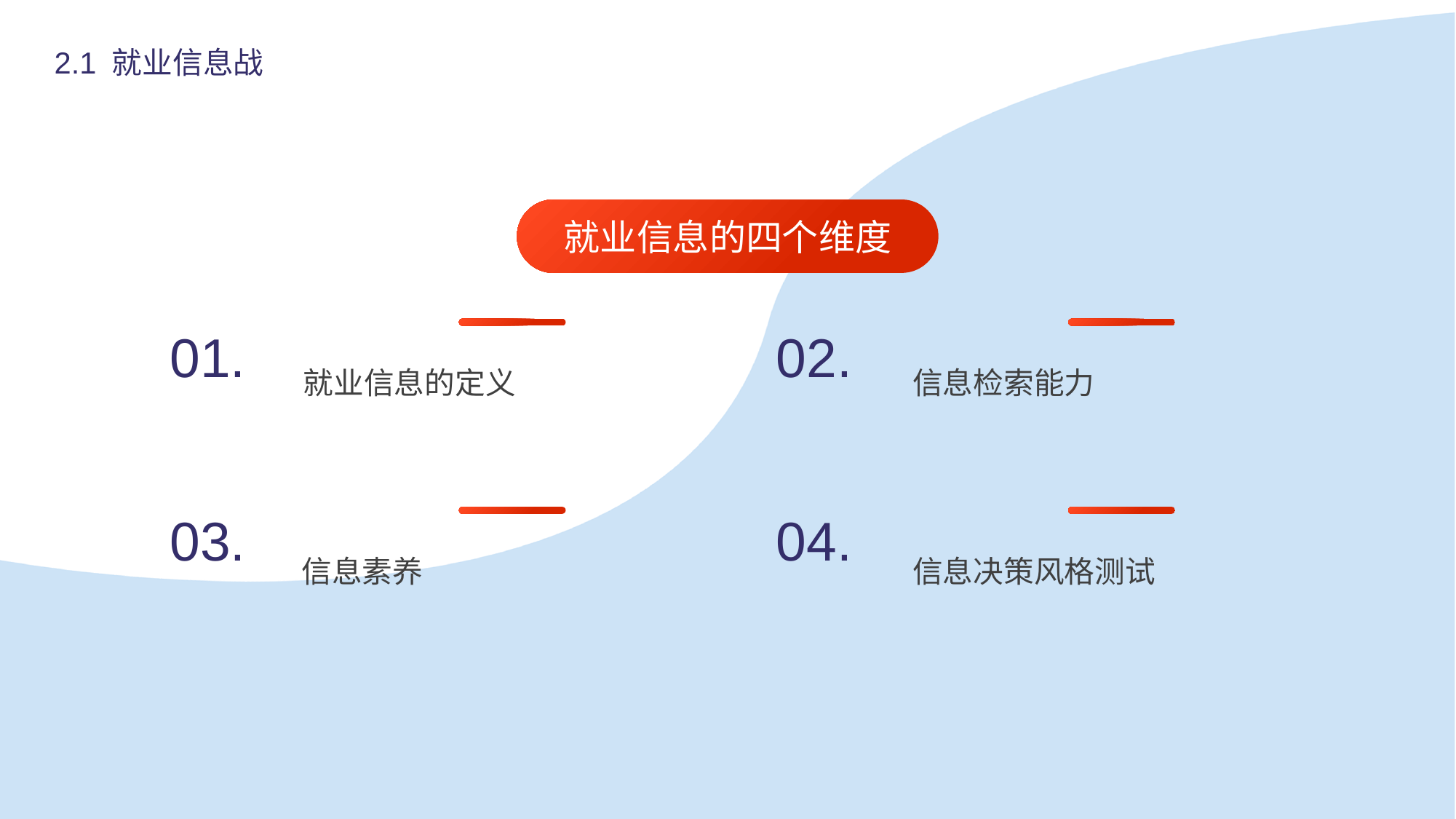

2.1 就业信息战
就业信息的四个维度

就业信息的定义

信息检索能力
01.
02.
03.
04.

信息素养

信息决策风格测试